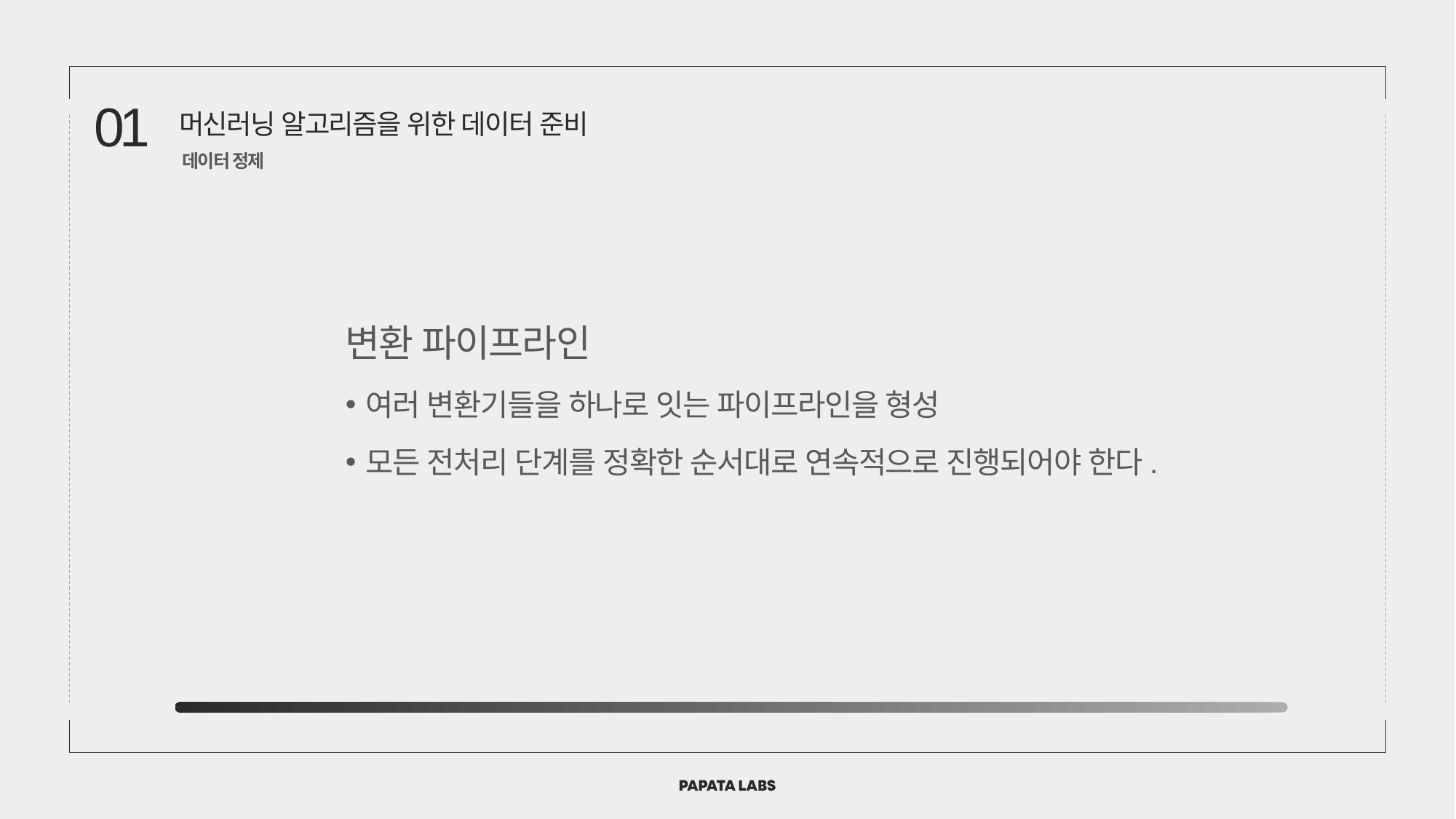

01
머신러닝 알고리즘을 위한 데이터 준비
데이터 정제
변환 파이프라인
여러 변환기들을 하나로 잇는 파이프라인을 형성
모든 전처리 단계를 정확한 순서대로 연속적으로 진행되어야 한다.